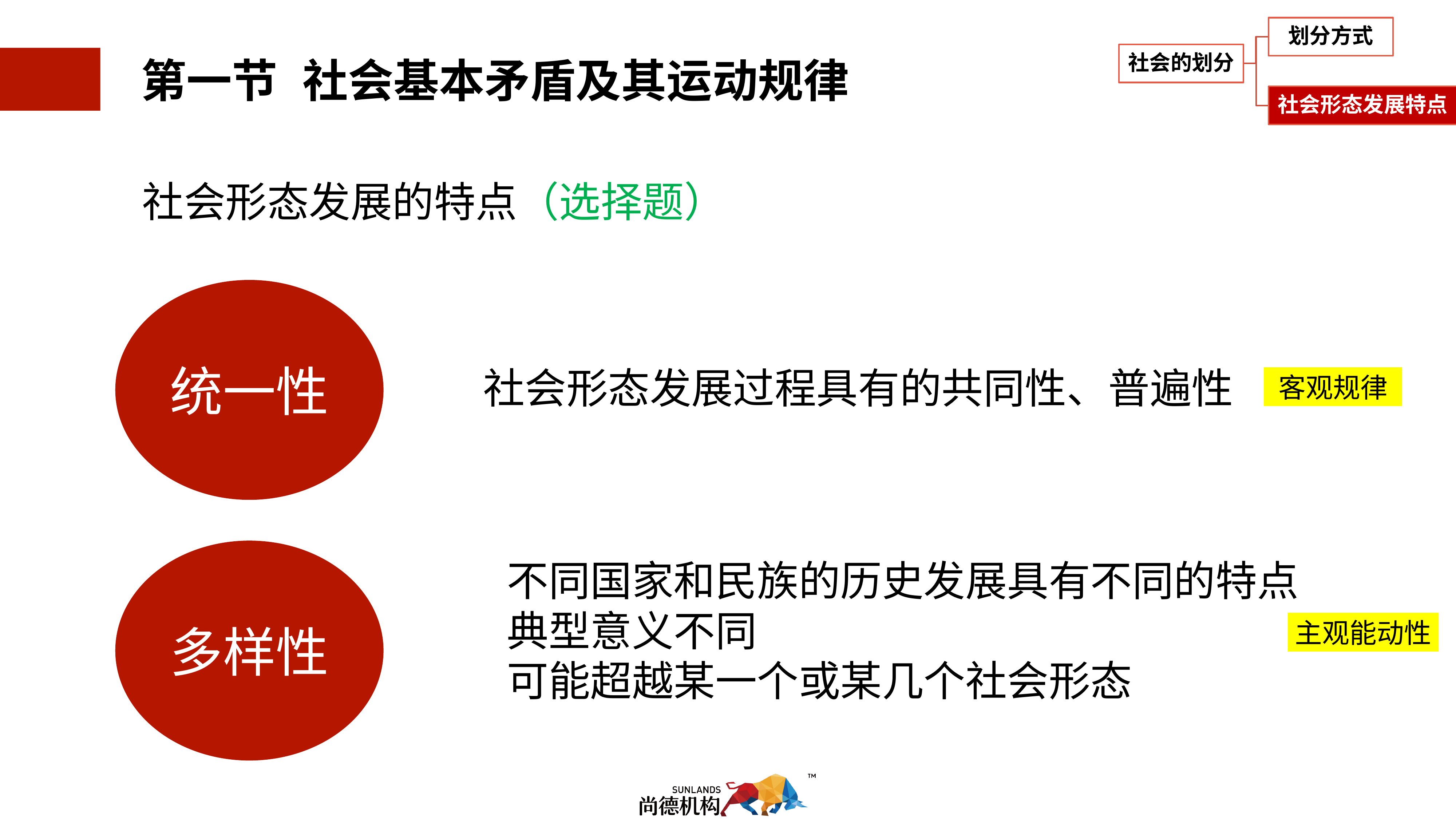

社会的划分
划分方式
社会形态发展特点
社会形态发展的特点（选择题）
统一性
社会形态发展过程具有的共同性、普遍性
客观规律
多样性
不同国家和民族的历史发展具有不同的特点
典型意义不同
可能超越某一个或某几个社会形态
主观能动性